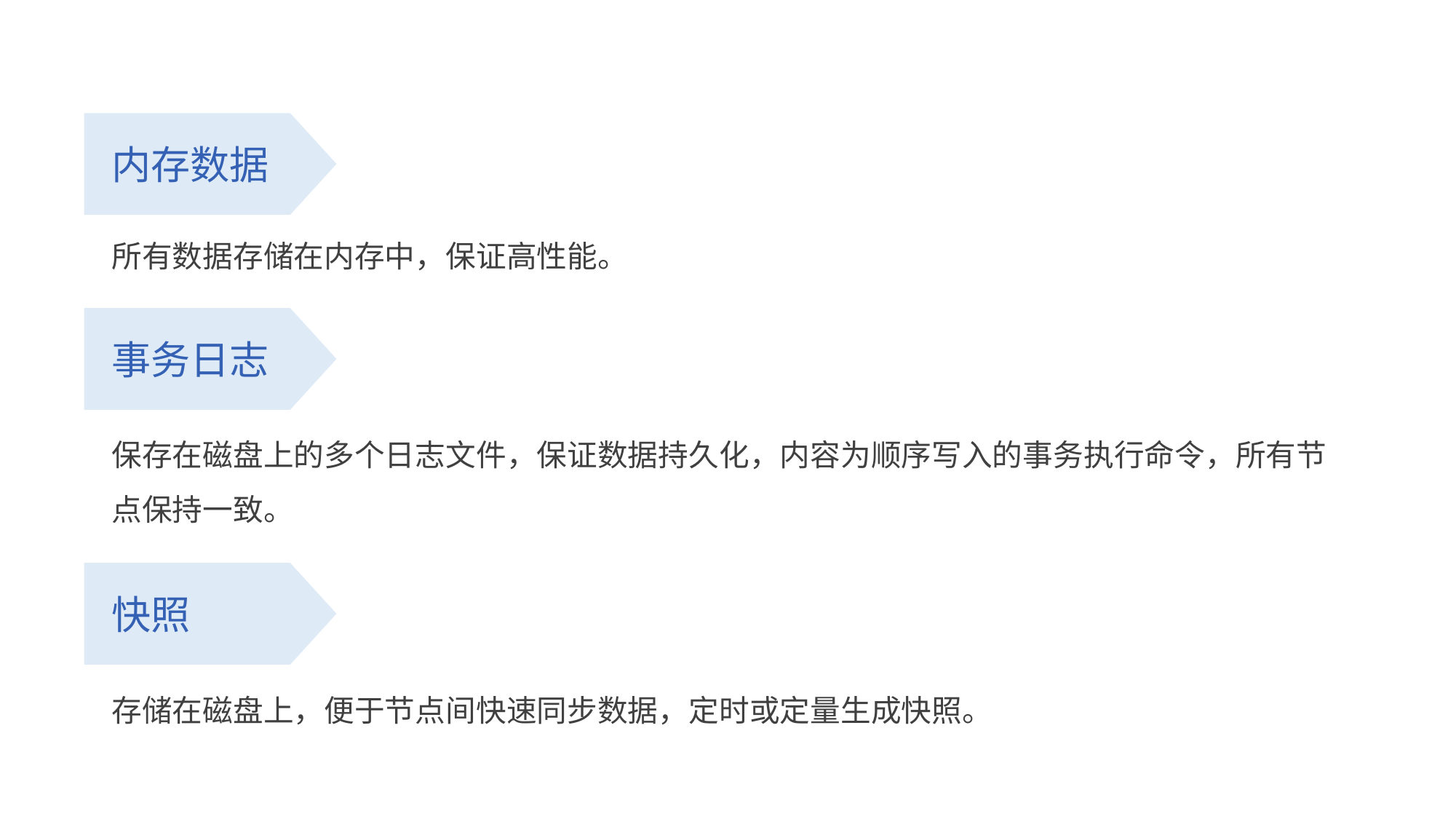

内存数据
所有数据存储在内存中，保证高性能。

事务日志
保存在磁盘上的多个日志文件，保证数据持久化，内容为顺序写入的事务执行命令，所有节点保持一致。

快照
存储在磁盘上，便于节点间快速同步数据，定时或定量生成快照。